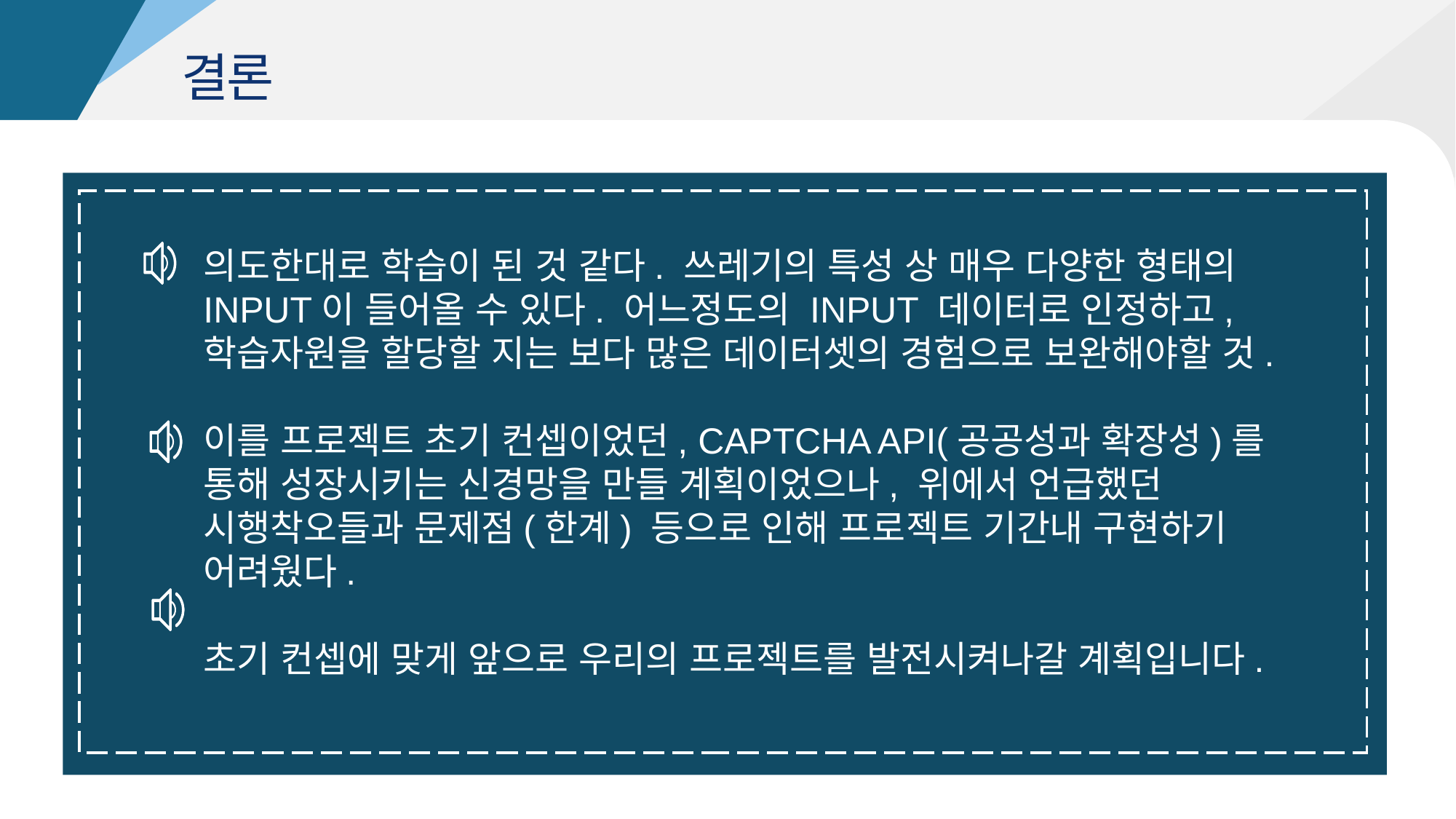

결론

의도한대로 학습이 된 것 같다. 쓰레기의 특성 상 매우 다양한 형태의 INPUT이 들어올 수 있다. 어느정도의 INPUT 데이터로 인정하고, 학습자원을 할당할 지는 보다 많은 데이터셋의 경험으로 보완해야할 것.

이를 프로젝트 초기 컨셉이었던, CAPTCHA API(공공성과 확장성)를 통해 성장시키는 신경망을 만들 계획이었으나, 위에서 언급했던 시행착오들과 문제점(한계) 등으로 인해 프로젝트 기간내 구현하기 어려웠다.

초기 컨셉에 맞게 앞으로 우리의 프로젝트를 발전시켜나갈 계획입니다.